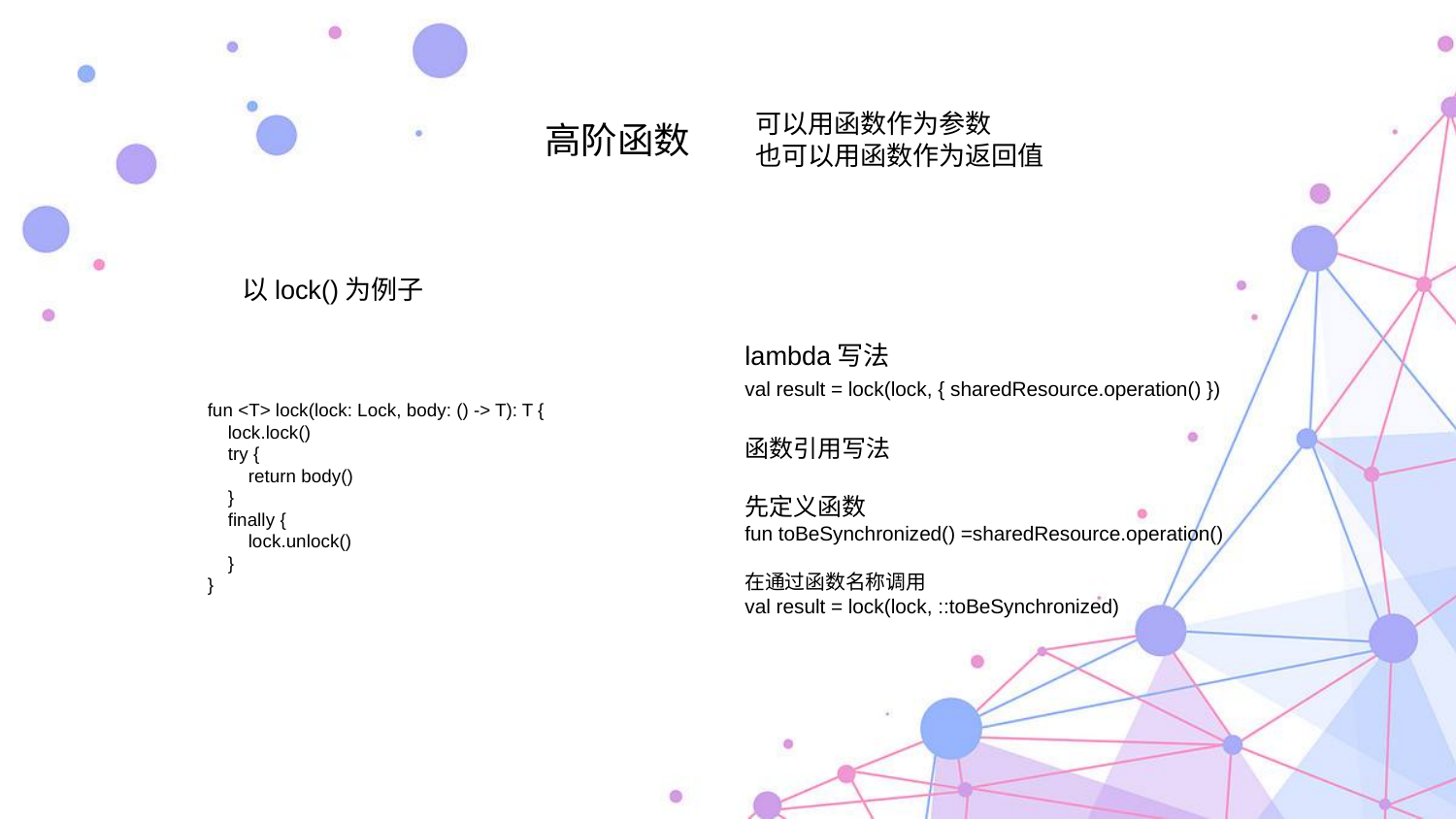

可以用函数作为参数
也可以用函数作为返回值
高阶函数
以lock()为例子
lambda写法
val result = lock(lock, { sharedResource.operation() })

函数引用写法

先定义函数
fun toBeSynchronized() =sharedResource.operation()

在通过函数名称调用
val result = lock(lock, ::toBeSynchronized)
fun <T> lock(lock: Lock, body: () -> T): T {
    lock.lock()
    try {
        return body()
    }
    finally {
        lock.unlock()
    }
}